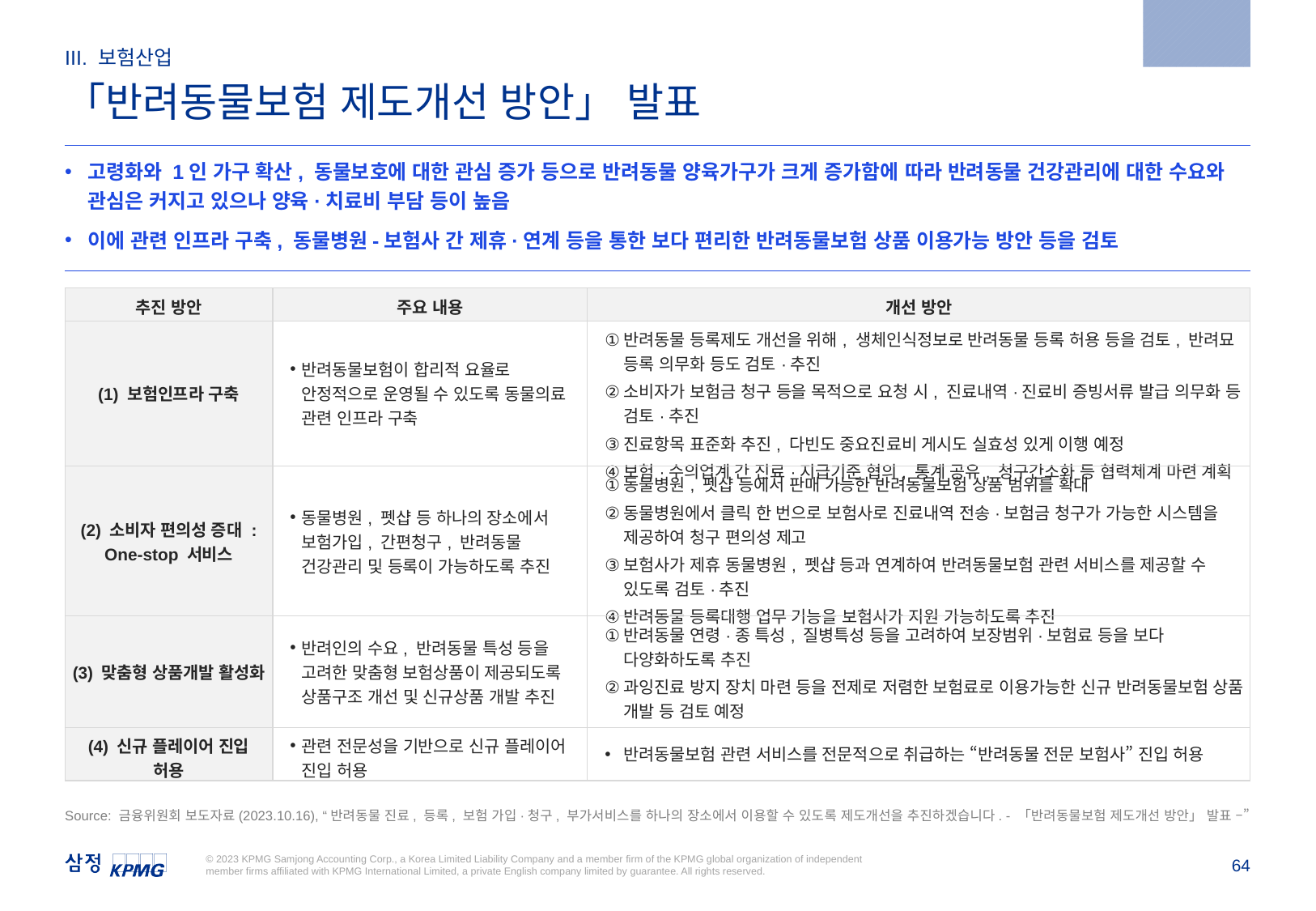

2023.10.16
III. 보험산업
「반려동물보험 제도개선 방안」 발표
고령화와 1인 가구 확산, 동물보호에 대한 관심 증가 등으로 반려동물 양육가구가 크게 증가함에 따라 반려동물 건강관리에 대한 수요와 관심은 커지고 있으나 양육·치료비 부담 등이 높음
이에 관련 인프라 구축, 동물병원-보험사 간 제휴·연계 등을 통한 보다 편리한 반려동물보험 상품 이용가능 방안 등을 검토

| 추진 방안 | 주요 내용 | 개선 방안 |
| --- | --- | --- |
| (1) 보험인프라 구축 | 반려동물보험이 합리적 요율로 안정적으로 운영될 수 있도록 동물의료 관련 인프라 구축 | 반려동물 등록제도 개선을 위해, 생체인식정보로 반려동물 등록 허용 등을 검토, 반려묘 등록 의무화 등도 검토·추진 소비자가 보험금 청구 등을 목적으로 요청 시, 진료내역·진료비 증빙서류 발급 의무화 등 검토·추진 진료항목 표준화 추진, 다빈도 중요진료비 게시도 실효성 있게 이행 예정 보험·수의업계 간 진료·지급기준 협의, 통계 공유, 청구간소화 등 협력체계 마련 계획 |
| (2) 소비자 편의성 증대 : One-stop 서비스 | 동물병원, 펫샵 등 하나의 장소에서 보험가입, 간편청구, 반려동물 건강관리 및 등록이 가능하도록 추진 | 동물병원, 펫샵 등에서 판매 가능한 반려동물보험 상품 범위를 확대 동물병원에서 클릭 한 번으로 보험사로 진료내역 전송·보험금 청구가 가능한 시스템을 제공하여 청구 편의성 제고 보험사가 제휴 동물병원, 펫샵 등과 연계하여 반려동물보험 관련 서비스를 제공할 수 있도록 검토·추진 반려동물 등록대행 업무 기능을 보험사가 지원 가능하도록 추진 |
| (3) 맞춤형 상품개발 활성화 | 반려인의 수요, 반려동물 특성 등을 고려한 맞춤형 보험상품이 제공되도록 상품구조 개선 및 신규상품 개발 추진 | 반려동물 연령·종 특성, 질병특성 등을 고려하여 보장범위·보험료 등을 보다 다양화하도록 추진 과잉진료 방지 장치 마련 등을 전제로 저렴한 보험료로 이용가능한 신규 반려동물보험 상품 개발 등 검토 예정 |
| (4) 신규 플레이어 진입 허용 | 관련 전문성을 기반으로 신규 플레이어 진입 허용 | 반려동물보험 관련 서비스를 전문적으로 취급하는 “반려동물 전문 보험사” 진입 허용 |
Source: 금융위원회 보도자료(2023.10.16), “반려동물 진료, 등록, 보험 가입·청구, 부가서비스를 하나의 장소에서 이용할 수 있도록 제도개선을 추진하겠습니다. - 「반려동물보험 제도개선 방안」 발표 –”